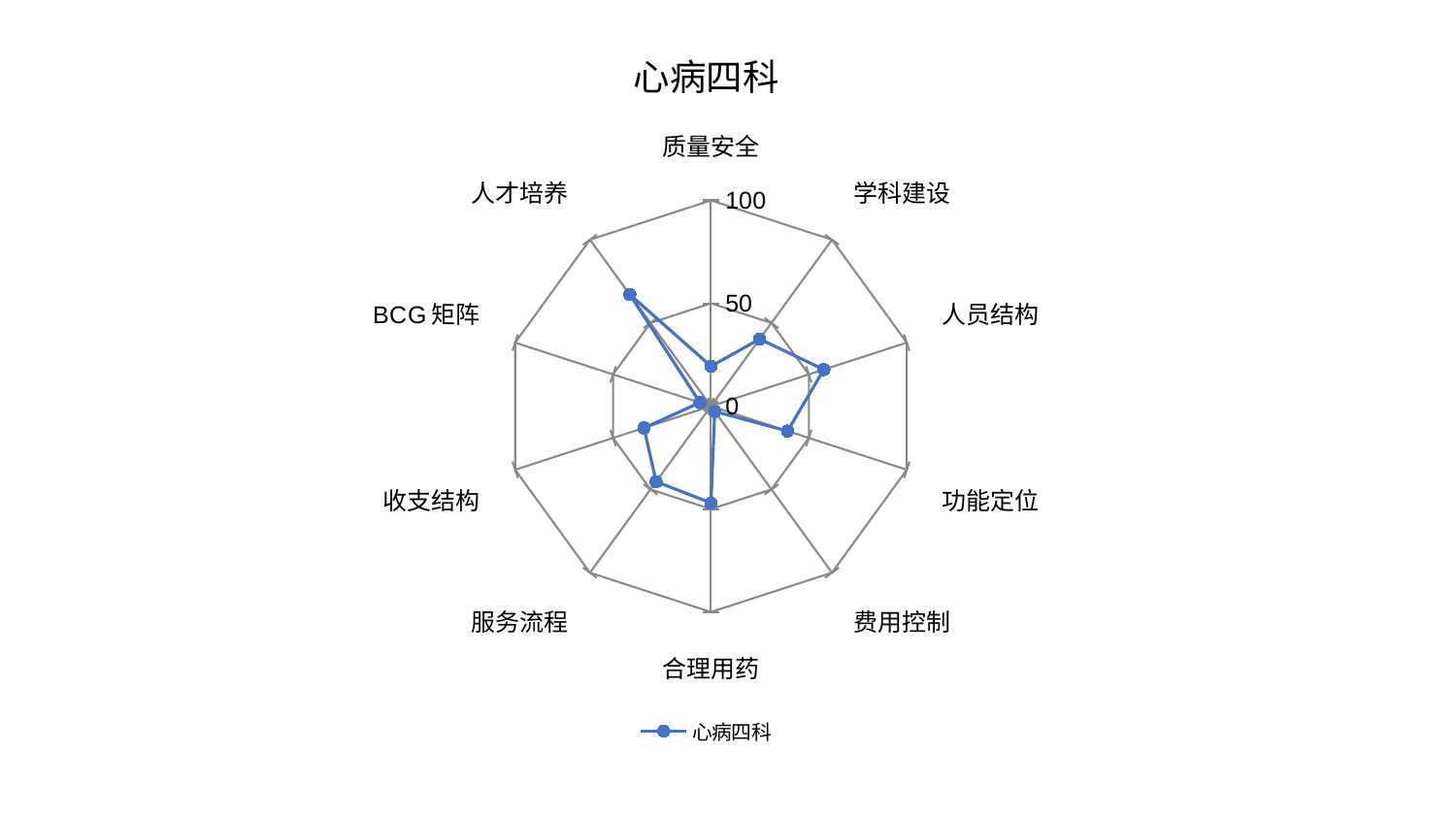

### Chart: 心病四科

| Category | 心病四科 |
|---|---|
| 质量安全 | 19.421939067979185 |
| 学科建设 | 40.29854472709636 |
| 人员结构 | 57.65975183795657 |
| 功能定位 | 39.13461403463167 |
| 费用控制 | 3.165585046760294 |
| 合理用药 | 47.030584981560565 |
| 服务流程 | 45.34682509031707 |
| 收支结构 | 34.21869877210428 |
| BCG矩阵 | 5.618443369305067 |
| 人才培养 | 67.09576840859869 |
143